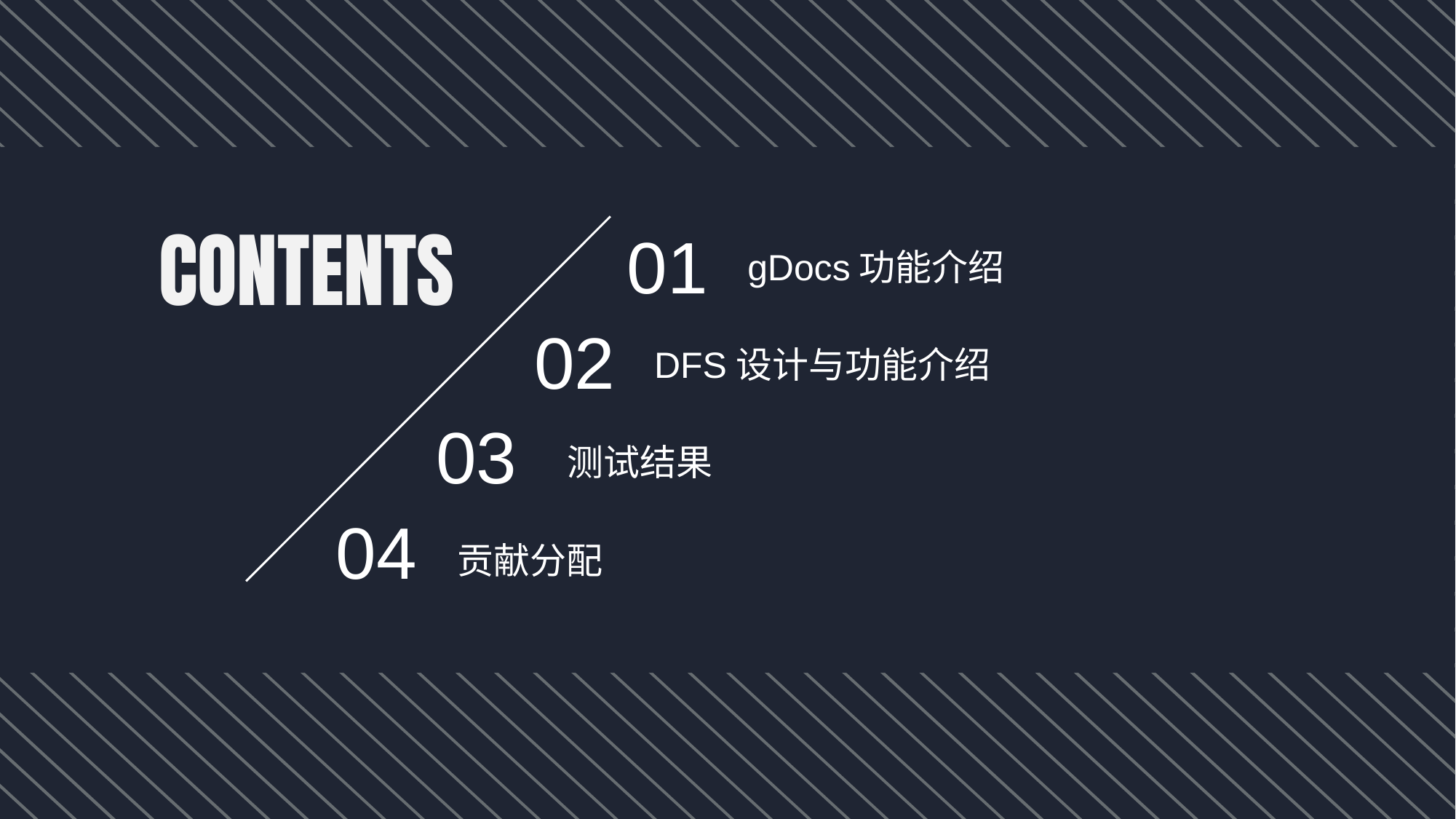

01
CONTENTS
gDocs功能介绍
02
DFS设计与功能介绍
03
测试结果
04
贡献分配